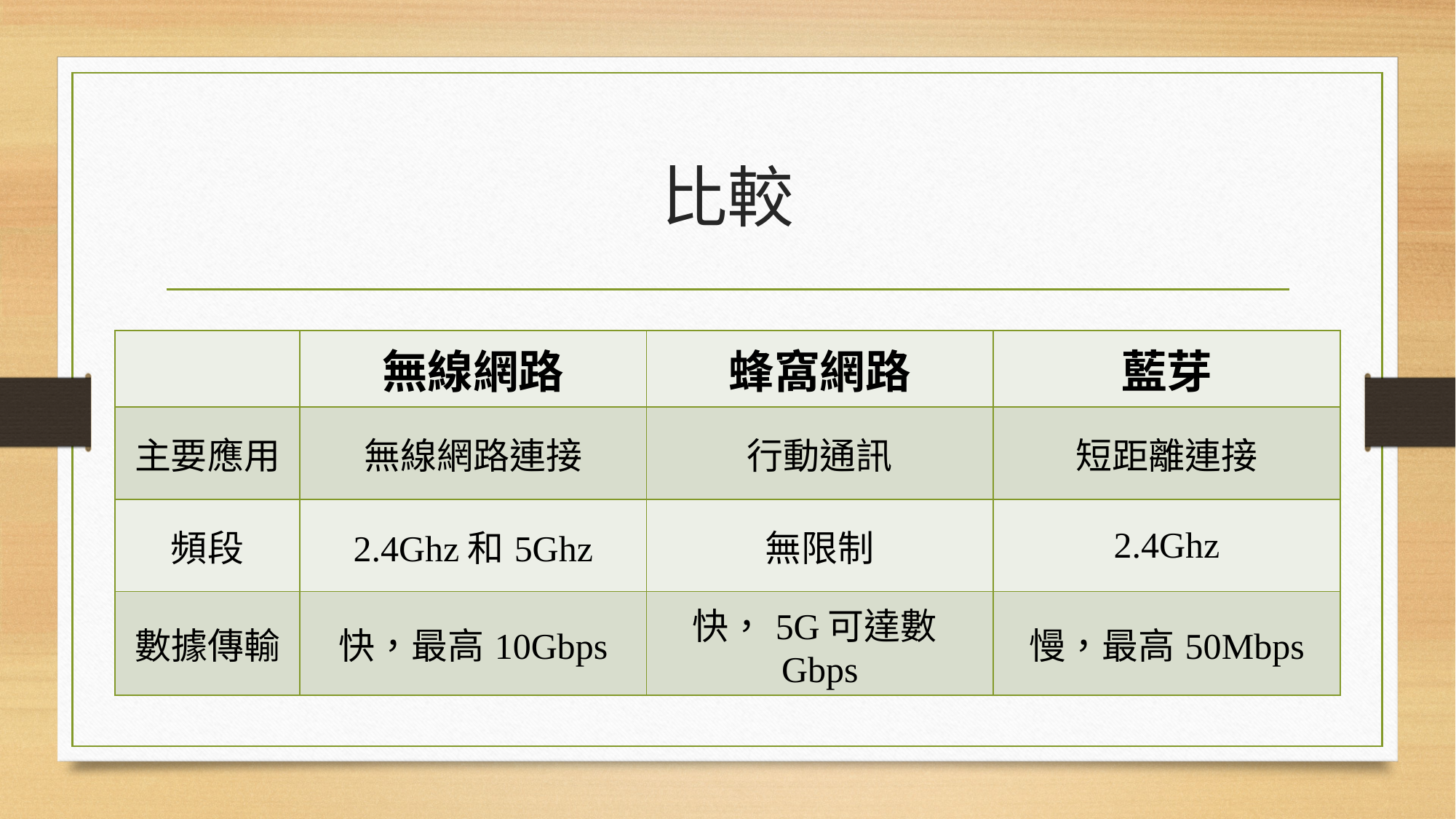

# 比較
|  | 無線網路 | 蜂窩網路 | 藍芽 |
| --- | --- | --- | --- |
| 主要應用 | 無線網路連接 | 行動通訊 | 短距離連接 |
| 頻段 | 2.4Ghz和5Ghz | 無限制 | 2.4Ghz |
| 數據傳輸 | 快，最高10Gbps | 快，5G可達數Gbps | 慢，最高50Mbps |